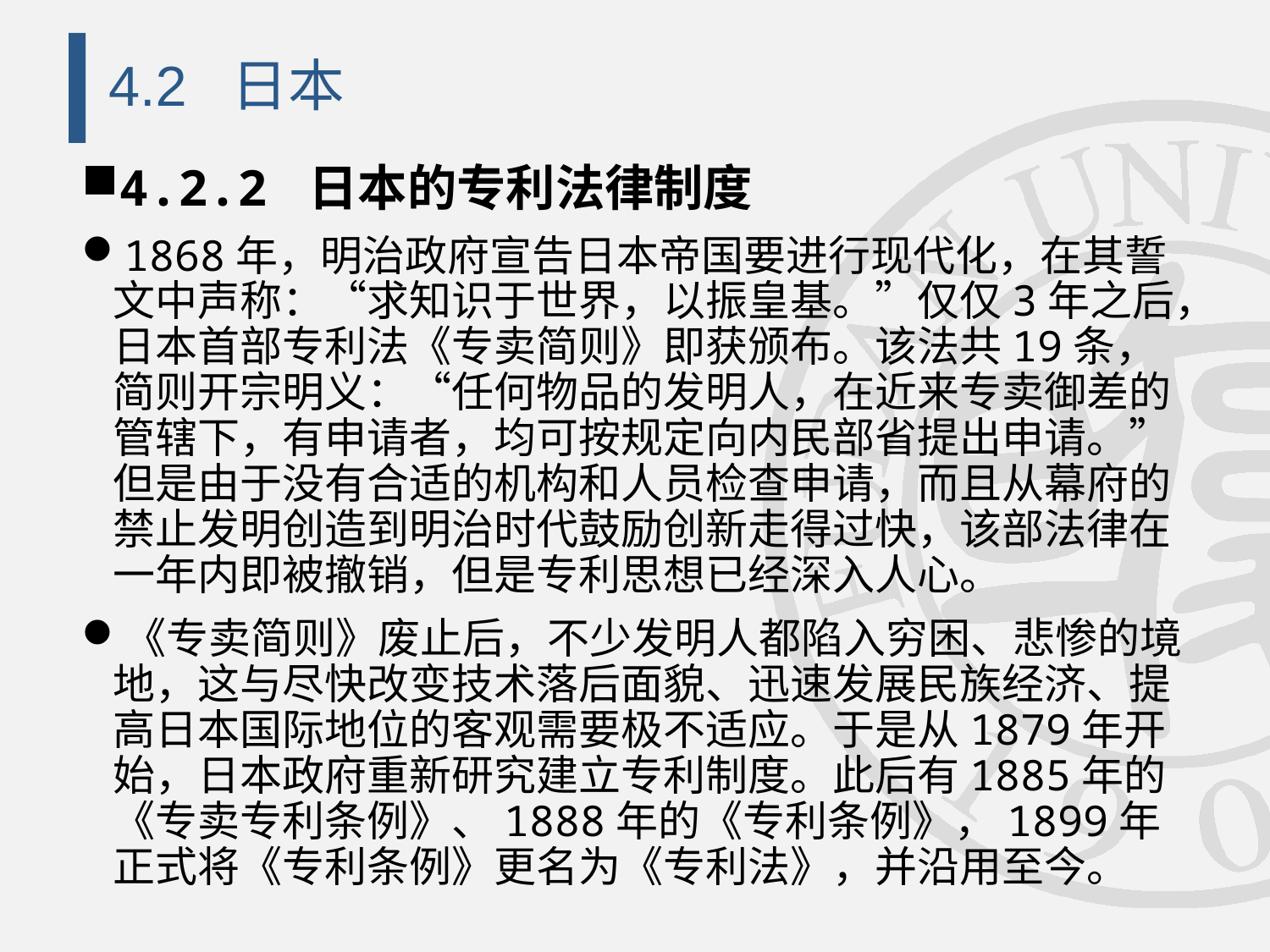

# 4.2  日本
4.2.2 日本的专利法律制度
1868年，明治政府宣告日本帝国要进行现代化，在其誓文中声称：“求知识于世界，以振皇基。”仅仅3年之后，日本首部专利法《专卖简则》即获颁布。该法共19条，简则开宗明义：“任何物品的发明人，在近来专卖御差的管辖下，有申请者，均可按规定向内民部省提出申请。”但是由于没有合适的机构和人员检查申请，而且从幕府的禁止发明创造到明治时代鼓励创新走得过快，该部法律在一年内即被撤销，但是专利思想已经深入人心。
《专卖简则》废止后，不少发明人都陷入穷困、悲惨的境地，这与尽快改变技术落后面貌、迅速发展民族经济、提高日本国际地位的客观需要极不适应。于是从1879年开始，日本政府重新研究建立专利制度。此后有1885年的《专卖专利条例》、1888年的《专利条例》，1899年正式将《专利条例》更名为《专利法》，并沿用至今。